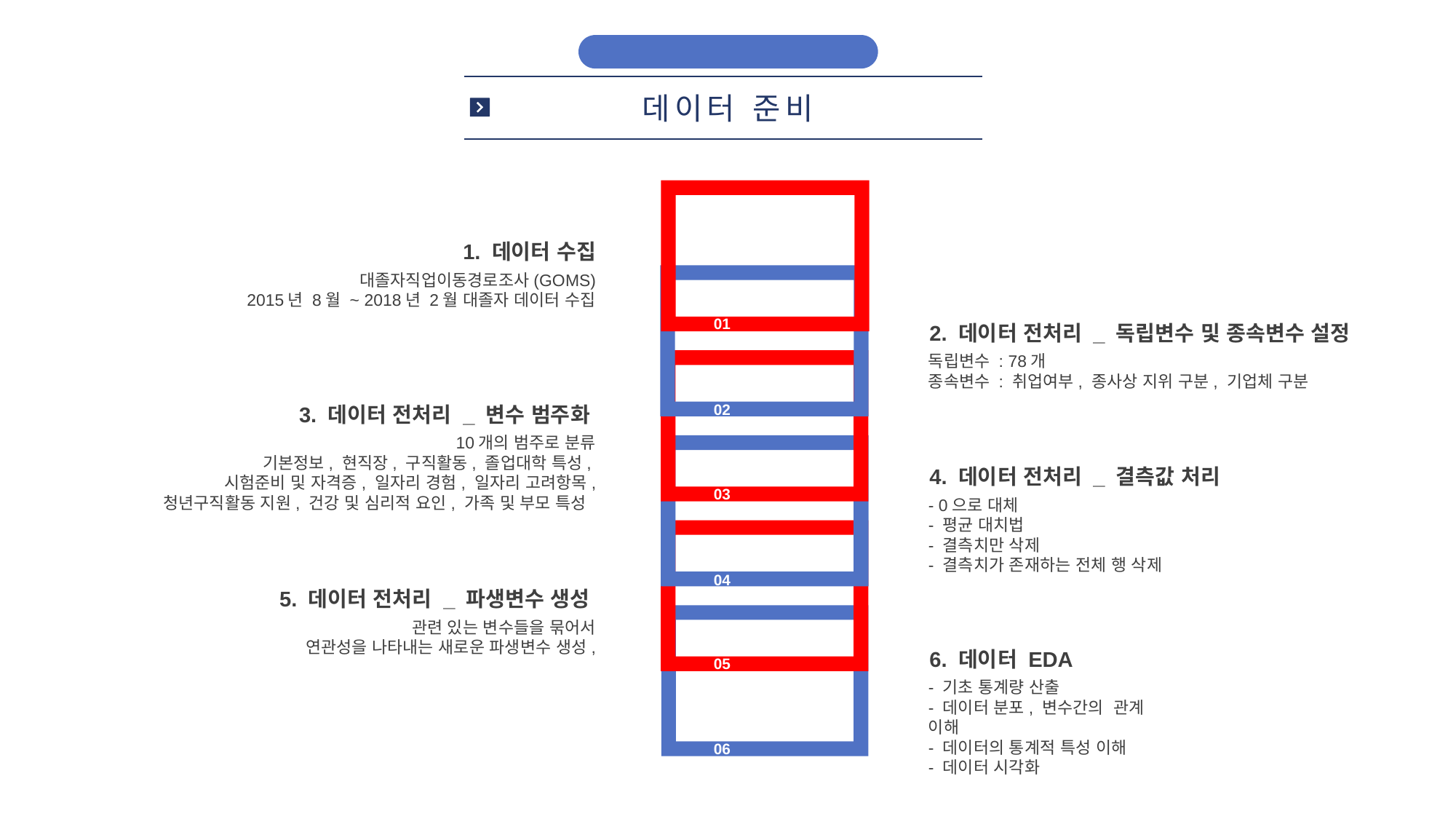

데이터 활용
데이터 준비

01

02

03

04

05
06
1. 데이터 수집
대졸자직업이동경로조사(GOMS)
2015년 8월 ~ 2018년 2월 대졸자 데이터 수집
2. 데이터 전처리 _ 독립변수 및 종속변수 설정
독립변수 : 78개
종속변수 : 취업여부, 종사상 지위 구분, 기업체 구분
3. 데이터 전처리 _ 변수 범주화
10개의 범주로 분류
기본정보, 현직장, 구직활동, 졸업대학 특성,
시험준비 및 자격증, 일자리 경험, 일자리 고려항목, 청년구직활동 지원, 건강 및 심리적 요인, 가족 및 부모 특성
4. 데이터 전처리 _ 결측값 처리
- 0으로 대체
- 평균 대치법
- 결측치만 삭제
- 결측치가 존재하는 전체 행 삭제
5. 데이터 전처리 _ 파생변수 생성
관련 있는 변수들을 묶어서
연관성을 나타내는 새로운 파생변수 생성,
6. 데이터 EDA
- 기초 통계량 산출
- 데이터 분포, 변수간의  관계 이해
- 데이터의 통계적 특성 이해
- 데이터 시각화